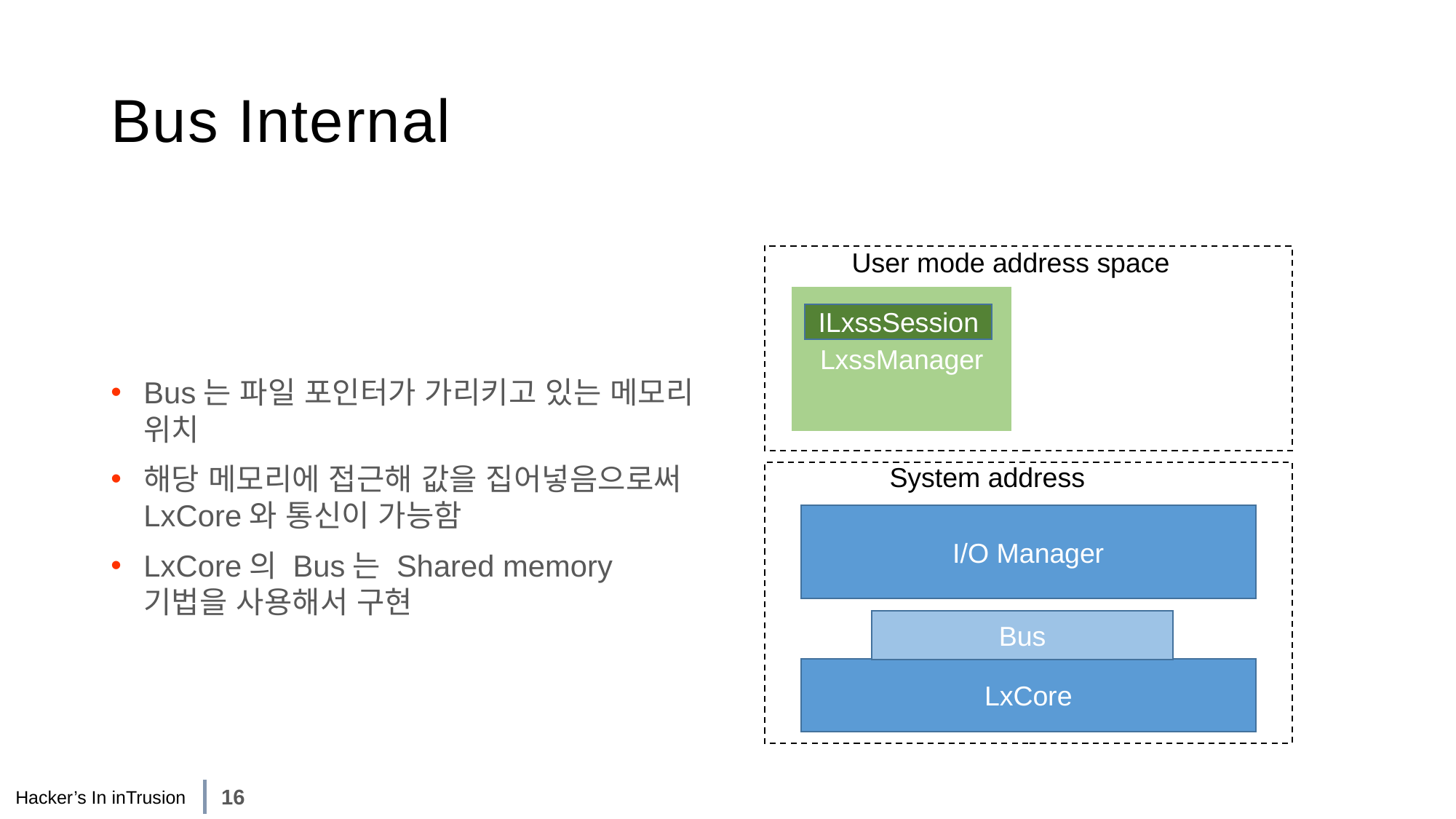

# Bus Internal

Bus는 파일 포인터가 가리키고 있는 메모리 위치
해당 메모리에 접근해 값을 집어넣음으로써 LxCore와 통신이 가능함
LxCore의 Bus는 Shared memory 기법을 사용해서 구현
User mode address space

LxssManager
ILxssSession
System address space

I/O Manager
Bus
LxCore